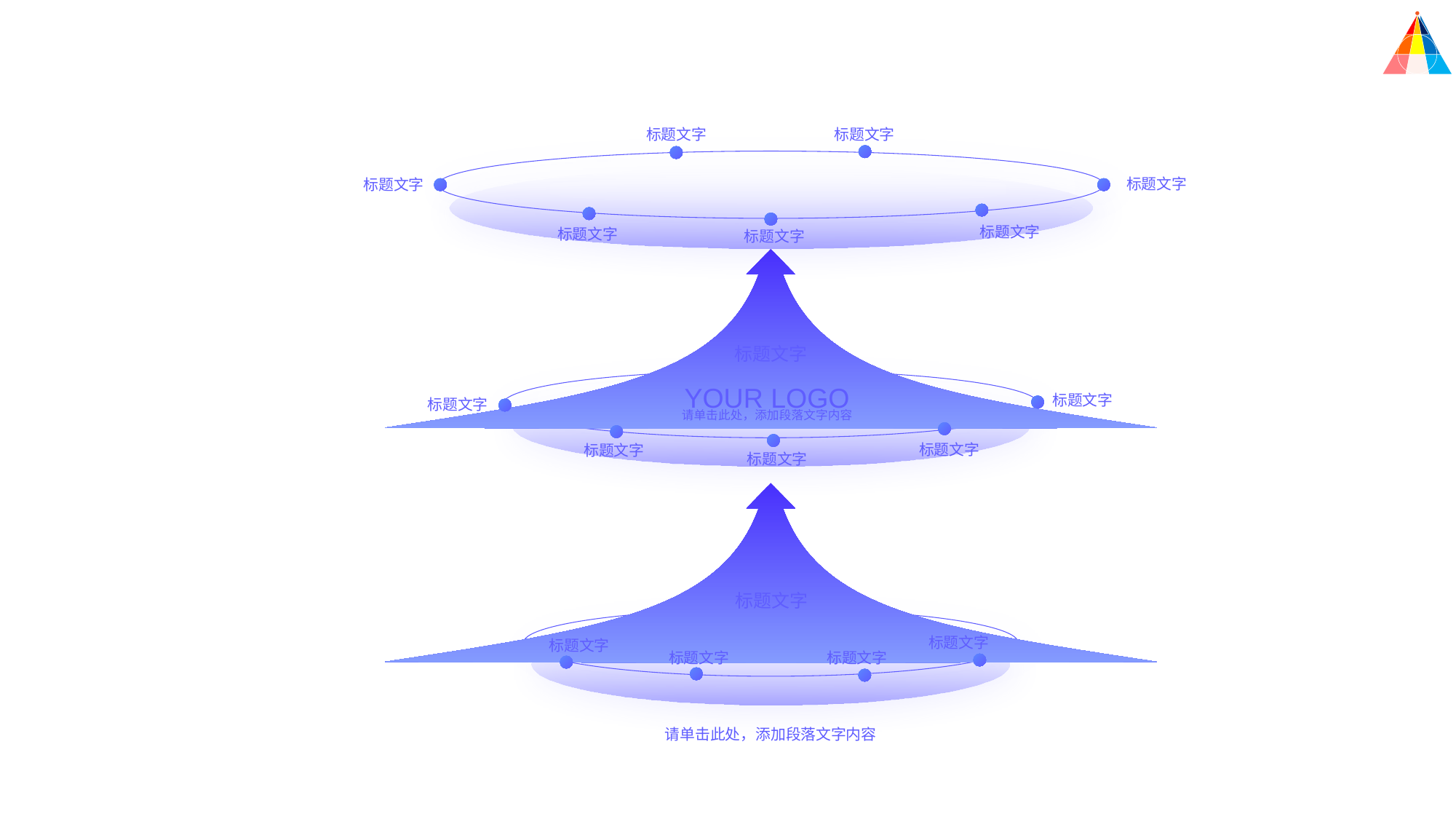

标题文字
标题文字

标题文字
标题文字

标题文字
标题文字
标题文字

标题文字

YOUR LOGO
标题文字
标题文字

请单击此处，添加段落文字内容

标题文字
标题文字
标题文字

标题文字

标题文字
标题文字
标题文字
标题文字

请单击此处，添加段落文字内容